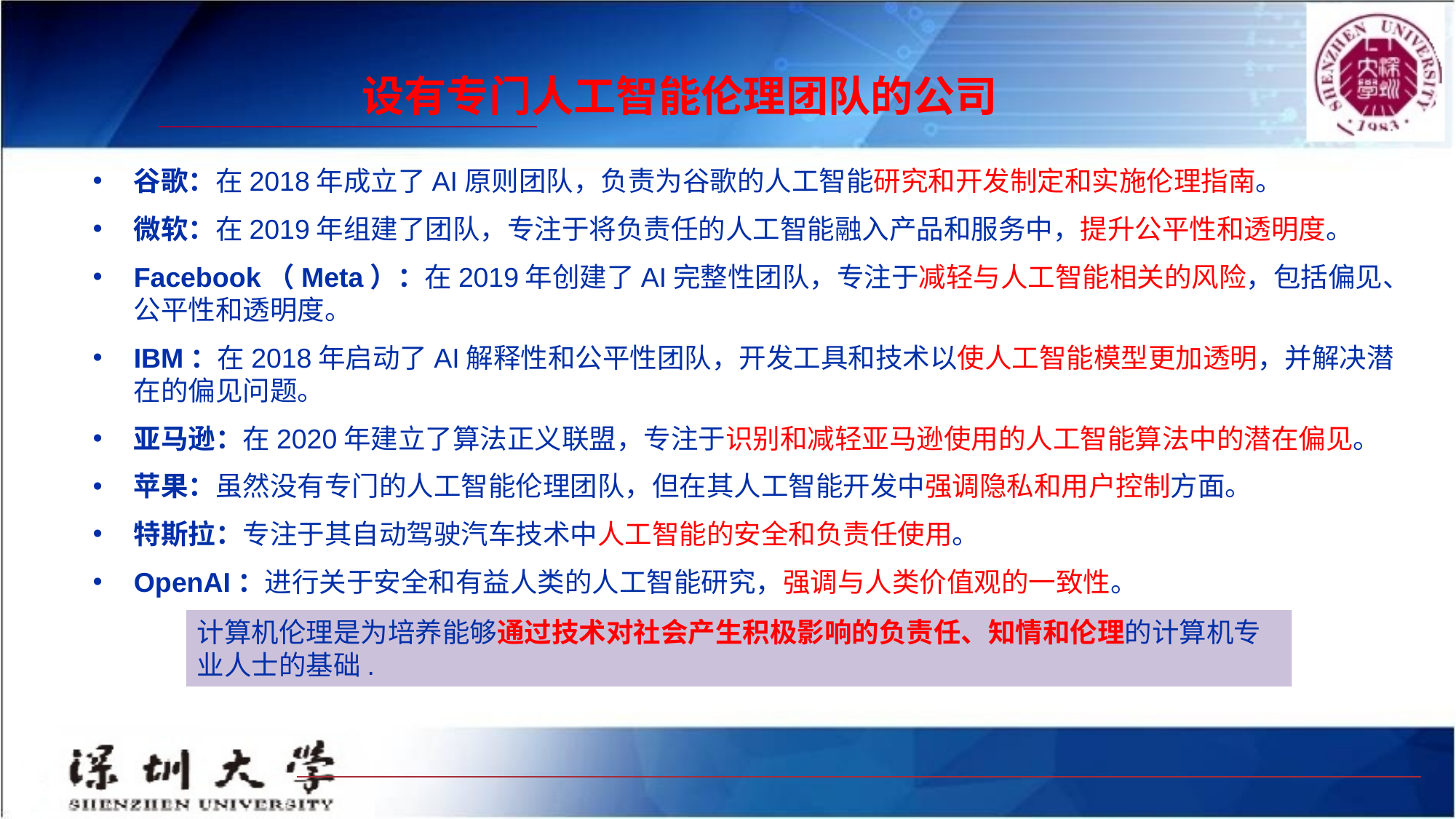

设有专门人工智能伦理团队的公司
谷歌：在2018年成立了AI原则团队，负责为谷歌的人工智能研究和开发制定和实施伦理指南。
微软：在2019年组建了团队，专注于将负责任的人工智能融入产品和服务中，提升公平性和透明度。
Facebook（Meta）：在2019年创建了AI完整性团队，专注于减轻与人工智能相关的风险，包括偏见、公平性和透明度。
IBM：在2018年启动了AI解释性和公平性团队，开发工具和技术以使人工智能模型更加透明，并解决潜在的偏见问题。
亚马逊：在2020年建立了算法正义联盟，专注于识别和减轻亚马逊使用的人工智能算法中的潜在偏见。
苹果：虽然没有专门的人工智能伦理团队，但在其人工智能开发中强调隐私和用户控制方面。
特斯拉：专注于其自动驾驶汽车技术中人工智能的安全和负责任使用。
OpenAI：进行关于安全和有益人类的人工智能研究，强调与人类价值观的一致性。

计算机伦理是为培养能够通过技术对社会产生积极影响的负责任、知情和伦理的计算机专业人士的基础.